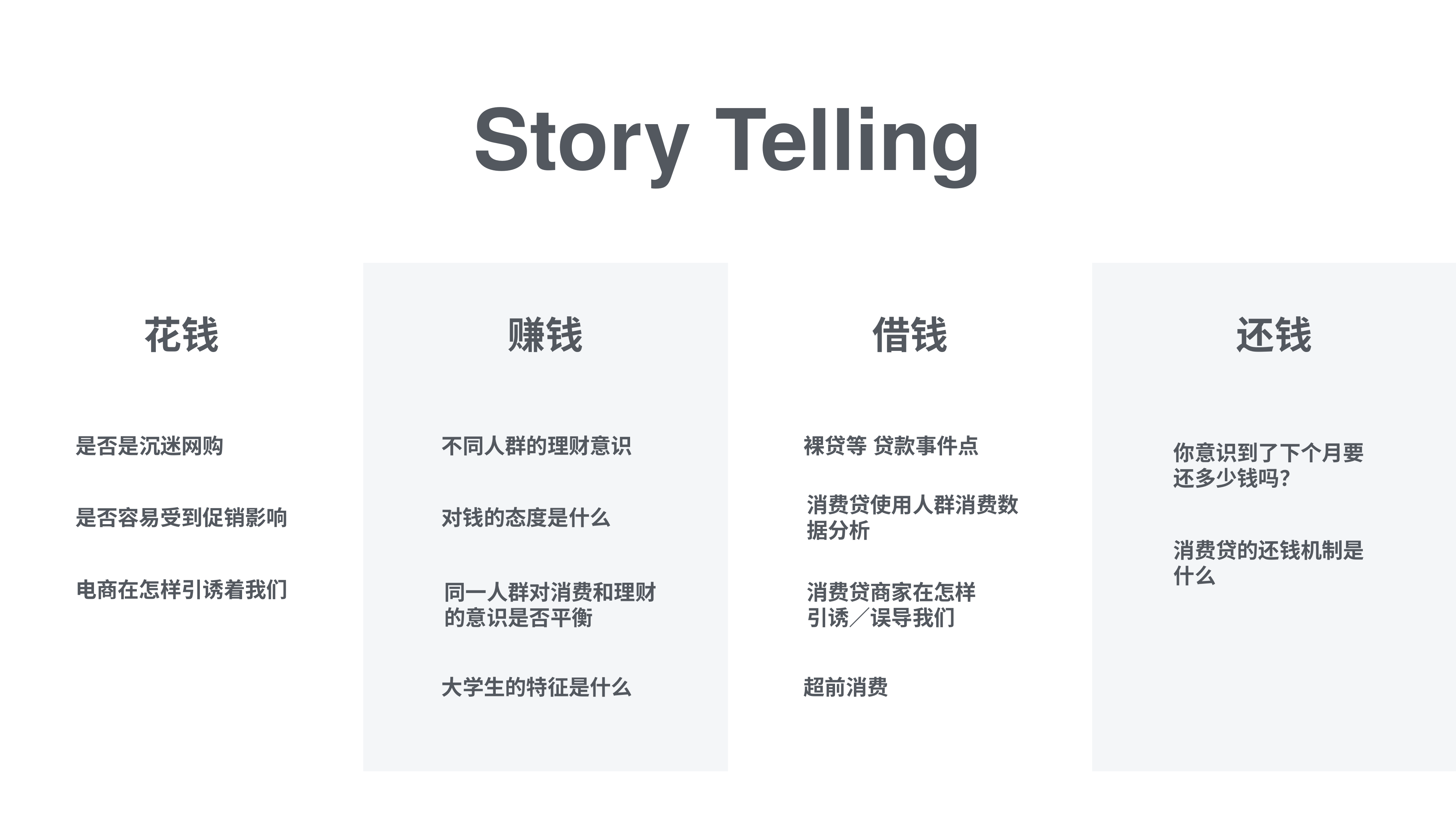

# Story Telling

花钱
赚钱
借钱
还钱
是否是沉迷网购
不同人群的理财意识
裸贷等 贷款事件点
你意识到了下个月要还多少钱吗？
消费贷使用人群消费数
据分析
是否容易受到促销影响
对钱的态度是什么
消费贷的还钱机制是什么
电商在怎样引诱着我们
同一人群对消费和理财
的意识是否平衡
消费贷商家在怎样
引诱／误导我们
大学生的特征是什么
超前消费